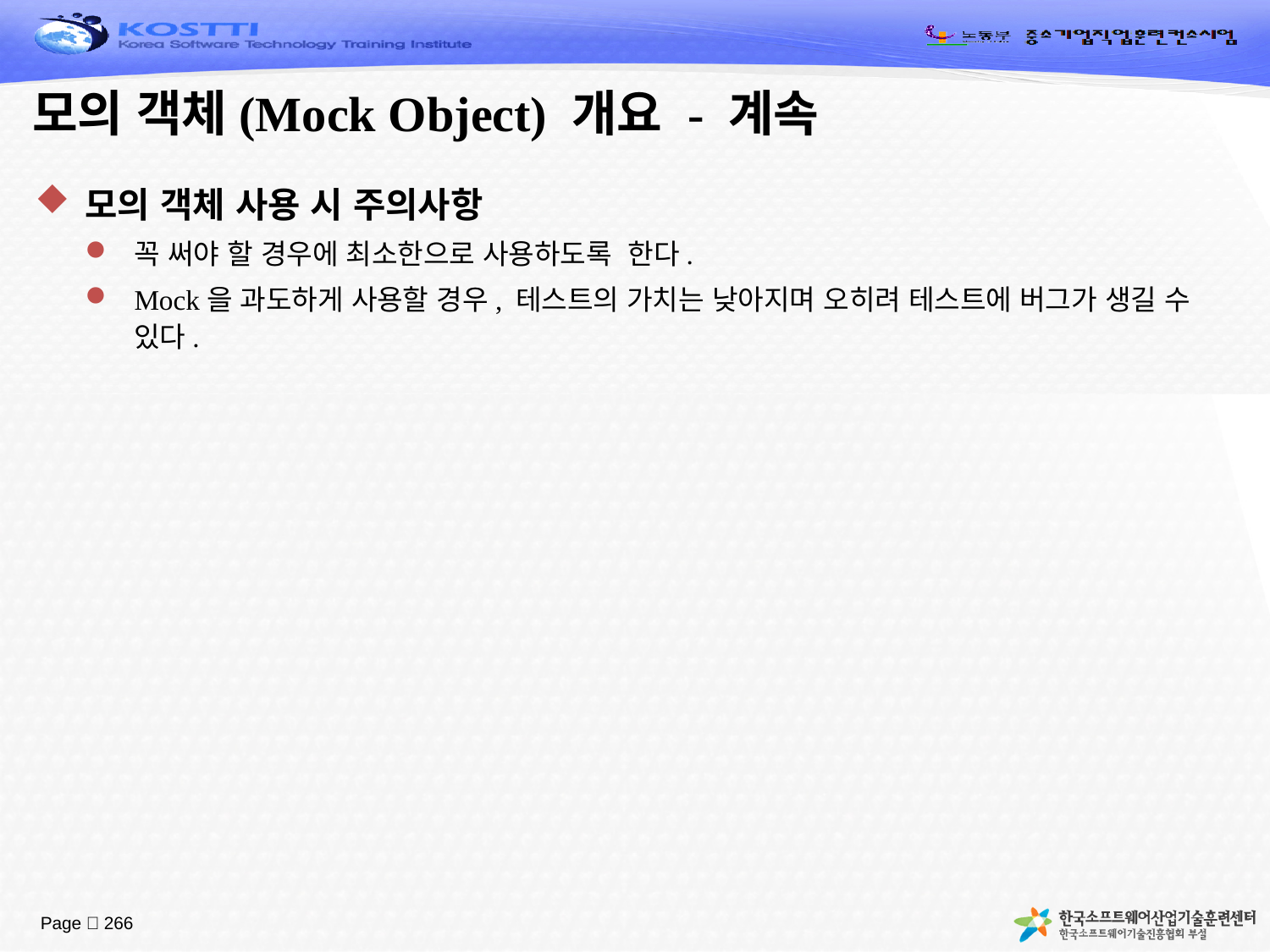

# 모의 객체(Mock Object) 개요 - 계속
모의 객체 사용 시 주의사항
꼭 써야 할 경우에 최소한으로 사용하도록  한다.
Mock을 과도하게 사용할 경우, 테스트의 가치는 낮아지며 오히려 테스트에 버그가 생길 수 있다.